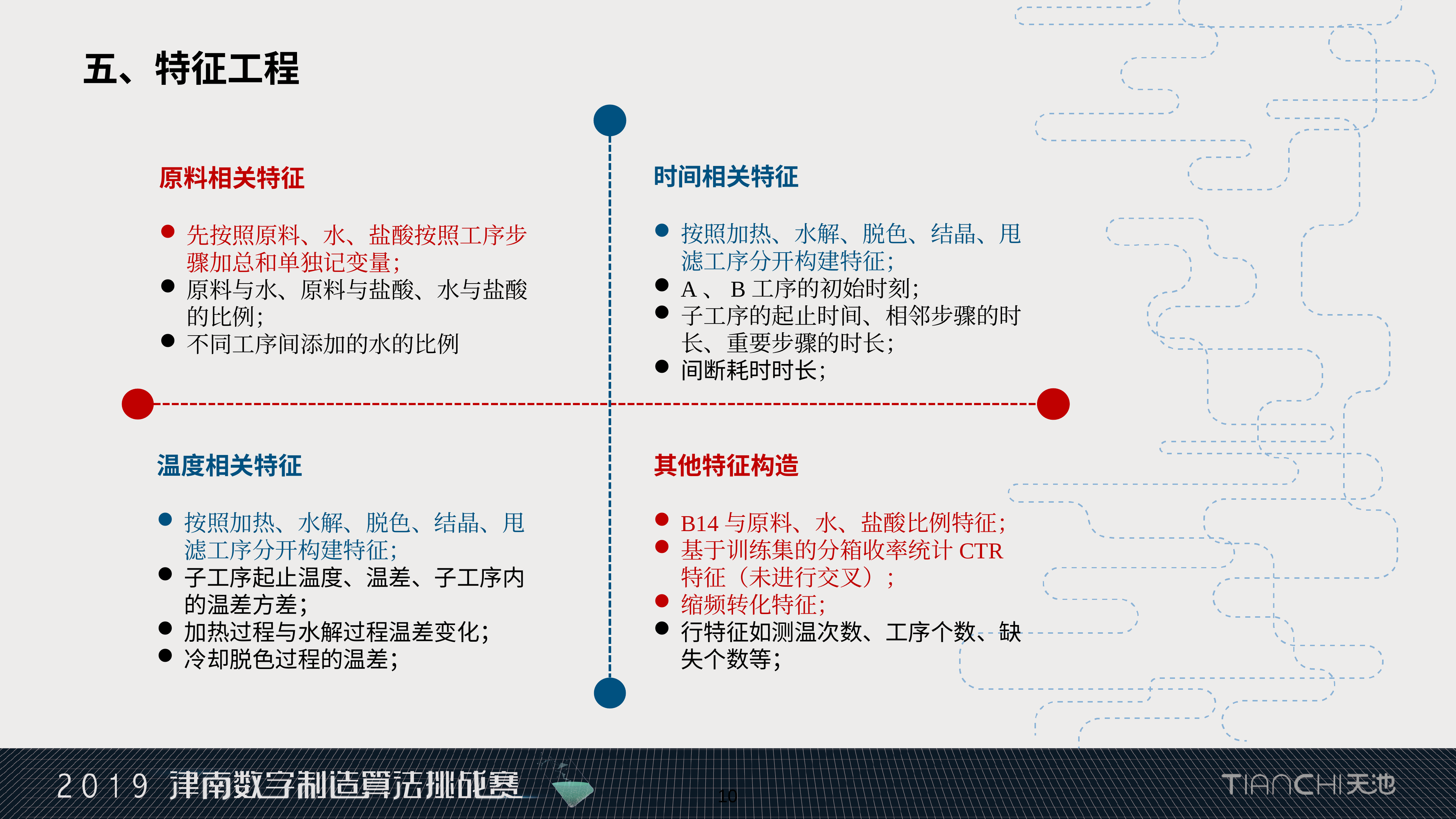

五、特征工程

时间相关特征
按照加热、水解、脱色、结晶、甩滤工序分开构建特征；
A、B工序的初始时刻；
子工序的起止时间、相邻步骤的时长、重要步骤的时长；
间断耗时时长；
原料相关特征
先按照原料、水、盐酸按照工序步骤加总和单独记变量；
原料与水、原料与盐酸、水与盐酸的比例；
不同工序间添加的水的比例

温度相关特征
按照加热、水解、脱色、结晶、甩滤工序分开构建特征；
子工序起止温度、温差、子工序内的温差方差；
加热过程与水解过程温差变化；
冷却脱色过程的温差；
其他特征构造
B14与原料、水、盐酸比例特征；
基于训练集的分箱收率统计CTR特征（未进行交叉）；
缩频转化特征；
行特征如测温次数、工序个数、缺失个数等；

10